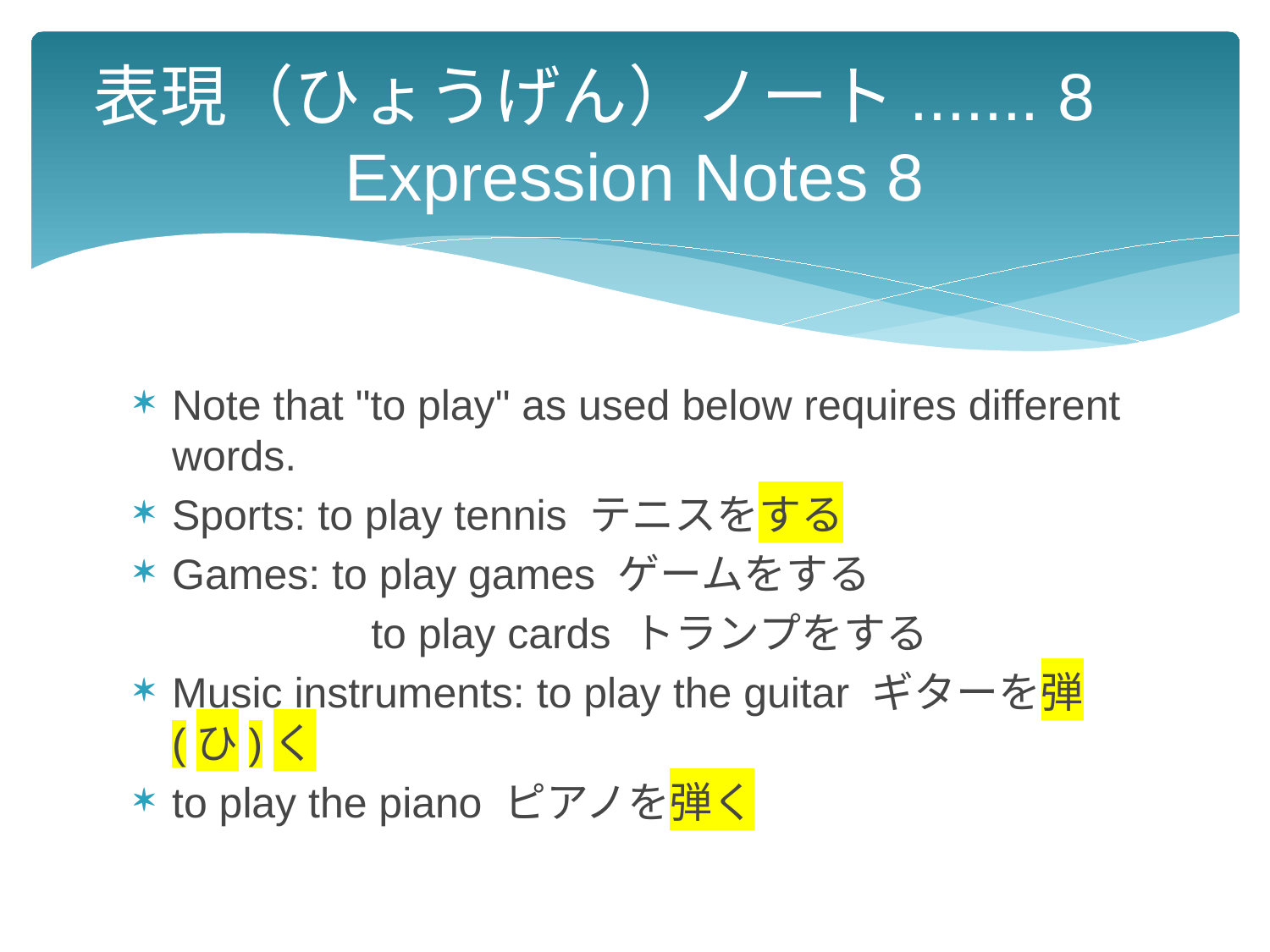

# 表現（ひょうげん）ノート....... 8　 Expression Notes 8
Note that "to play" as used below requires different words.
Sports: to play tennis テニスをする
Games: to play games ゲームをする
    　　　　 to play cards トランプをする
Music instruments: to play the guitar ギターを弾(ひ)く
to play the piano ピアノを弾く